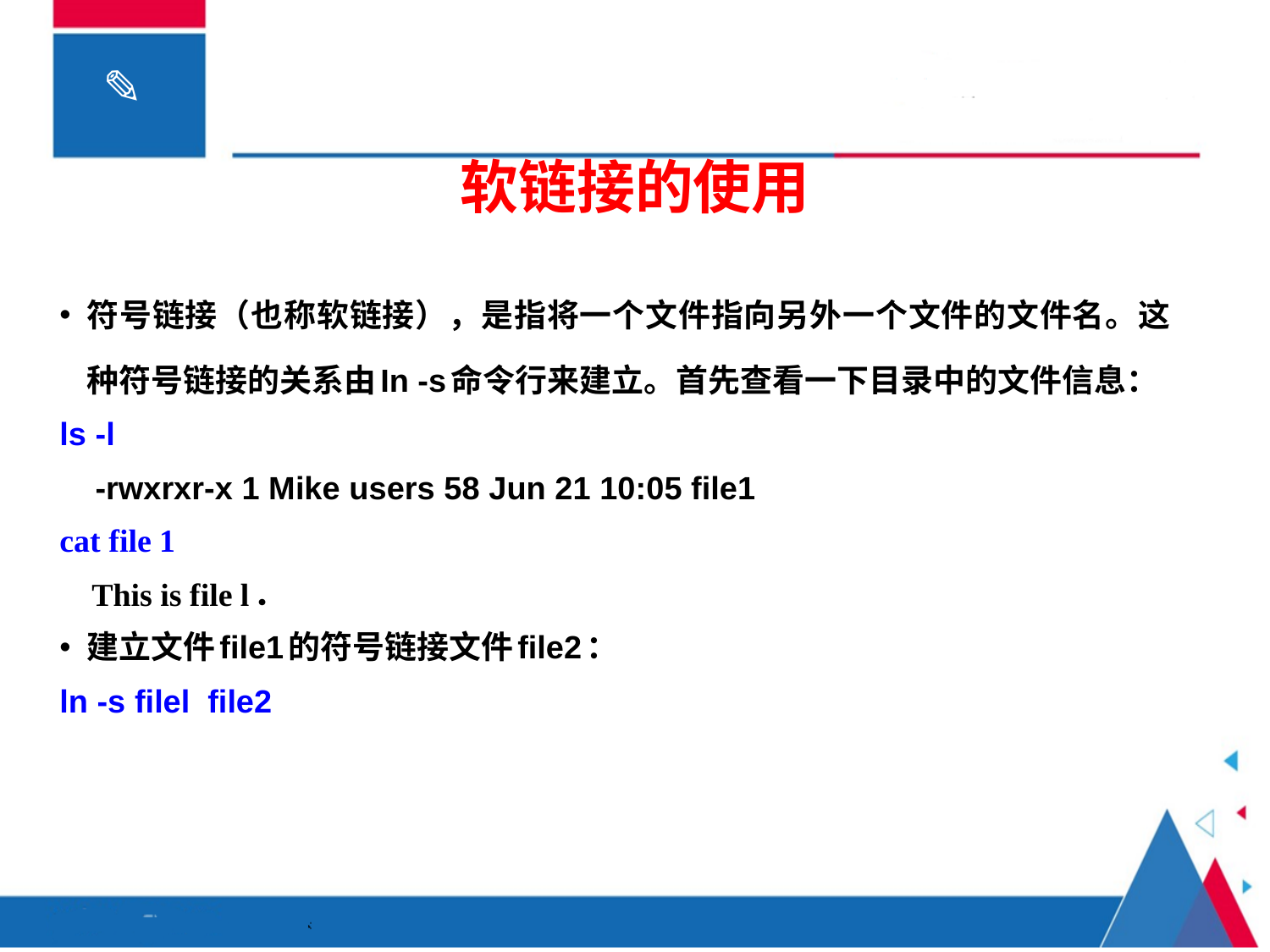

软链接的使用
符号链接（也称软链接），是指将一个文件指向另外一个文件的文件名。这种符号链接的关系由In -s命令行来建立。首先查看一下目录中的文件信息：
ls -l
    -rwxrxr-x 1 Mike users 58 Jun 21 10:05 file1
cat file 1
    This is file l．
建立文件file1的符号链接文件file2：
ln -s filel  file2